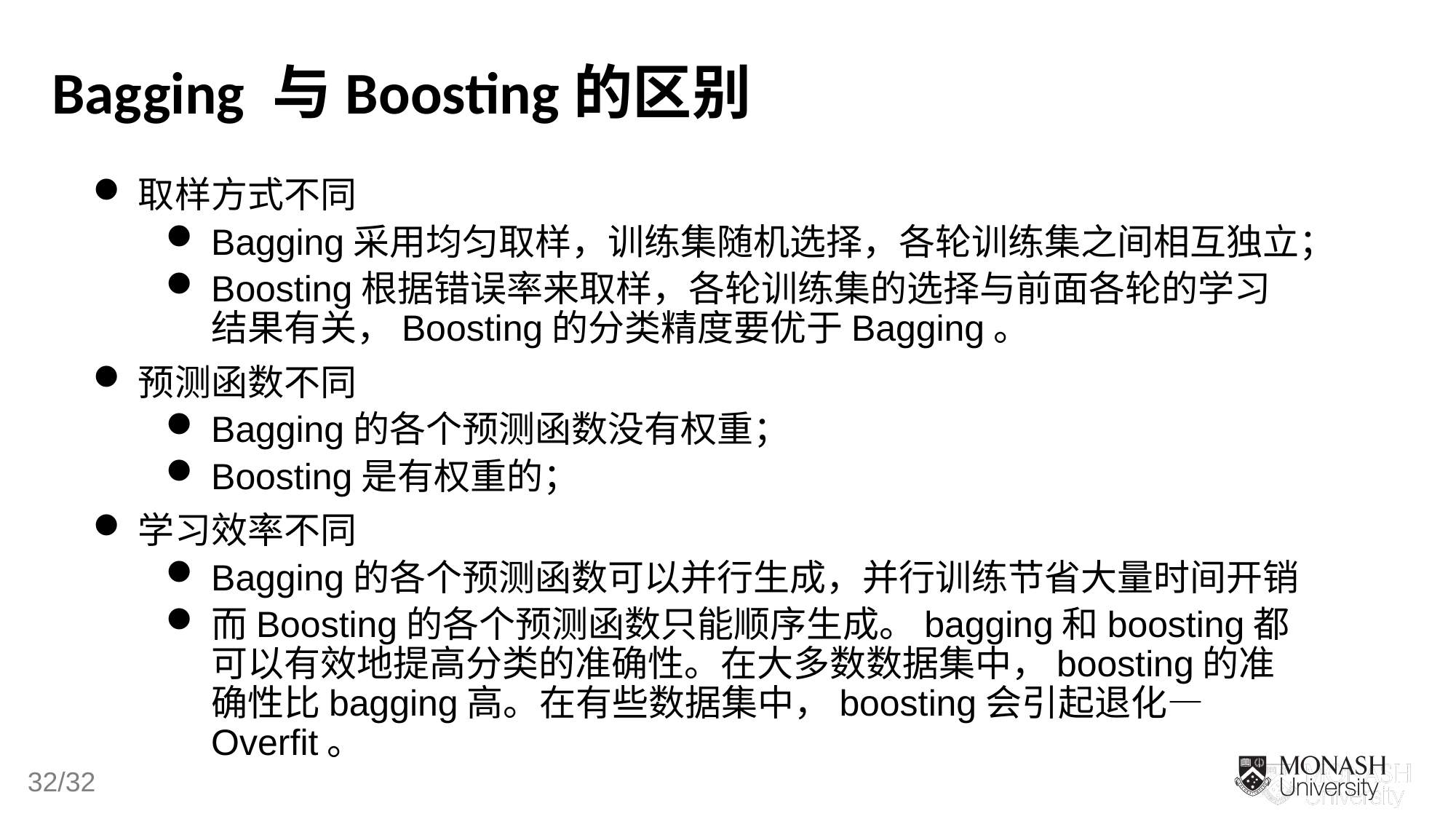

Bagging 与Boosting的区别
取样方式不同
Bagging采用均匀取样，训练集随机选择，各轮训练集之间相互独立；
Boosting根据错误率来取样，各轮训练集的选择与前面各轮的学习结果有关，Boosting的分类精度要优于Bagging。
预测函数不同
Bagging的各个预测函数没有权重；
Boosting是有权重的；
学习效率不同
Bagging的各个预测函数可以并行生成，并行训练节省大量时间开销
而Boosting的各个预测函数只能顺序生成。bagging和boosting都可以有效地提高分类的准确性。在大多数数据集中，boosting的准确性比bagging高。在有些数据集中，boosting会引起退化— Overfit。
32/32